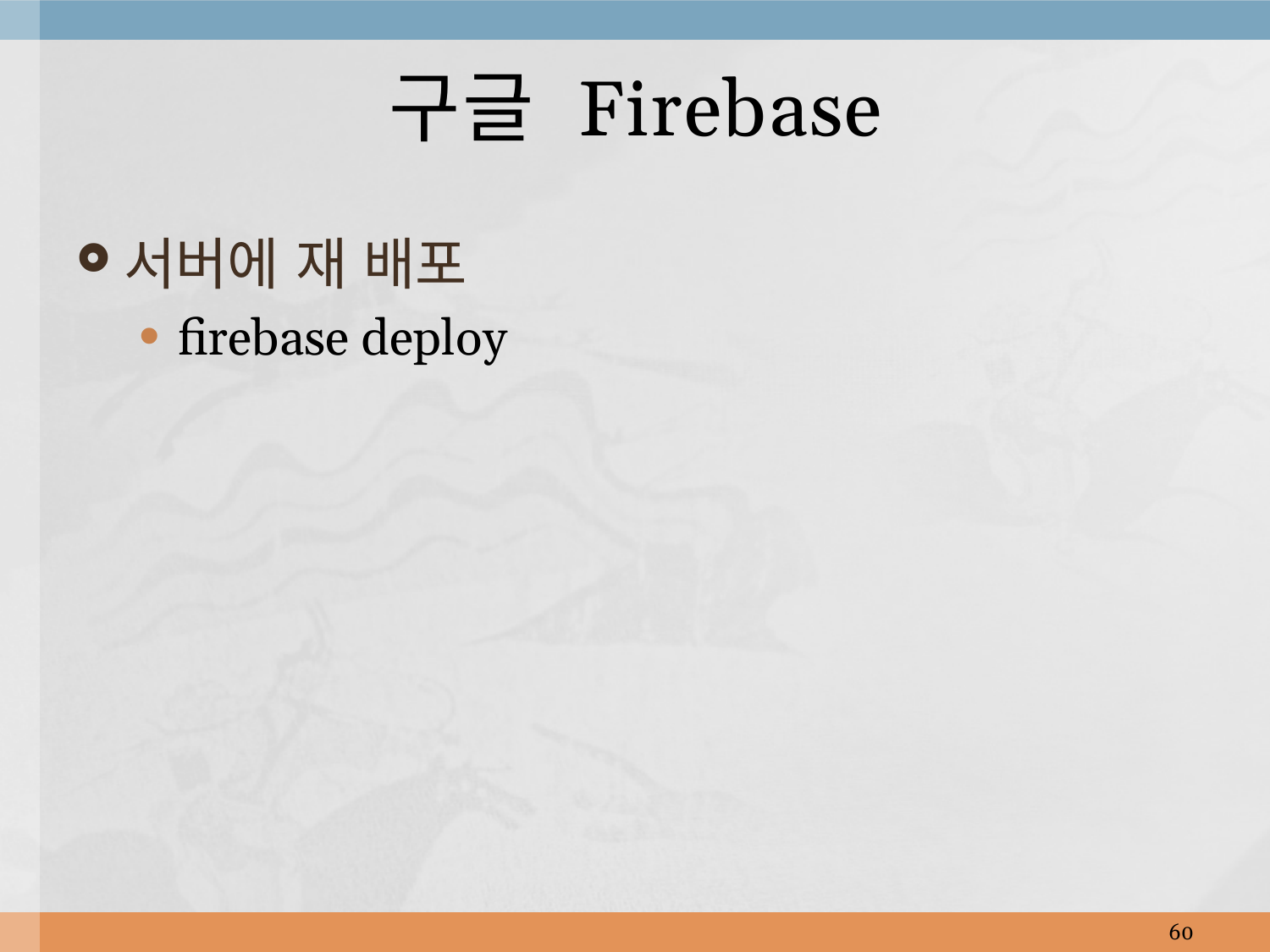

# 구글 Firebase
서버에 재 배포
firebase deploy

60